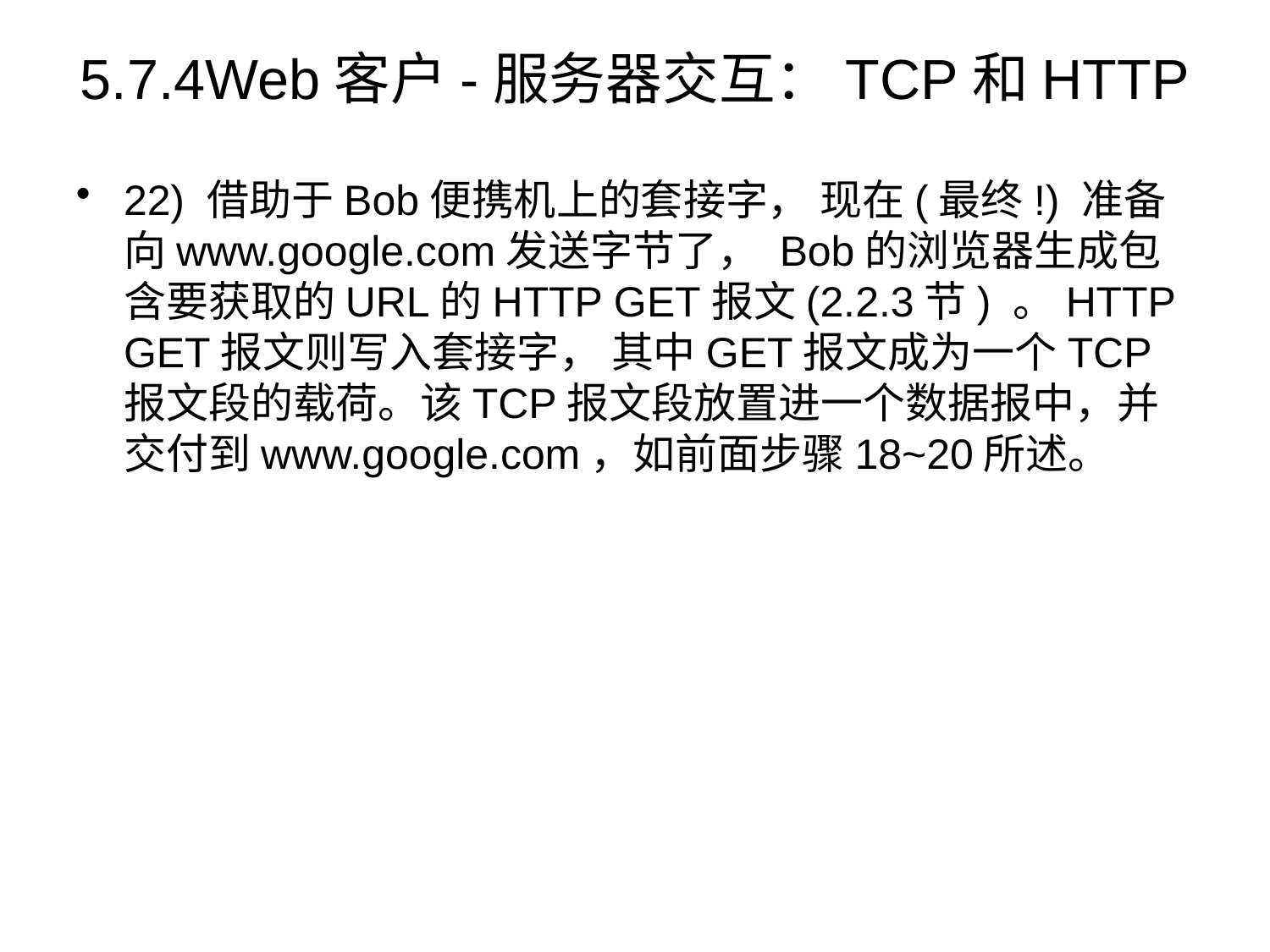

# 5.7.4Web客户-服务器交互：TCP和HTTP
22) 借助于Bob便携机上的套接字， 现在(最终!) 准备向www.google.com发送字节了， Bob的浏览器生成包含要获取的URL的HTTP GET报文(2.2.3节) 。HTTP GET报文则写入套接字， 其中GET报文成为一个TCP报文段的载荷。该TCP报文段放置进一个数据报中，并交付到www.google.com，如前面步骤18~20所述。